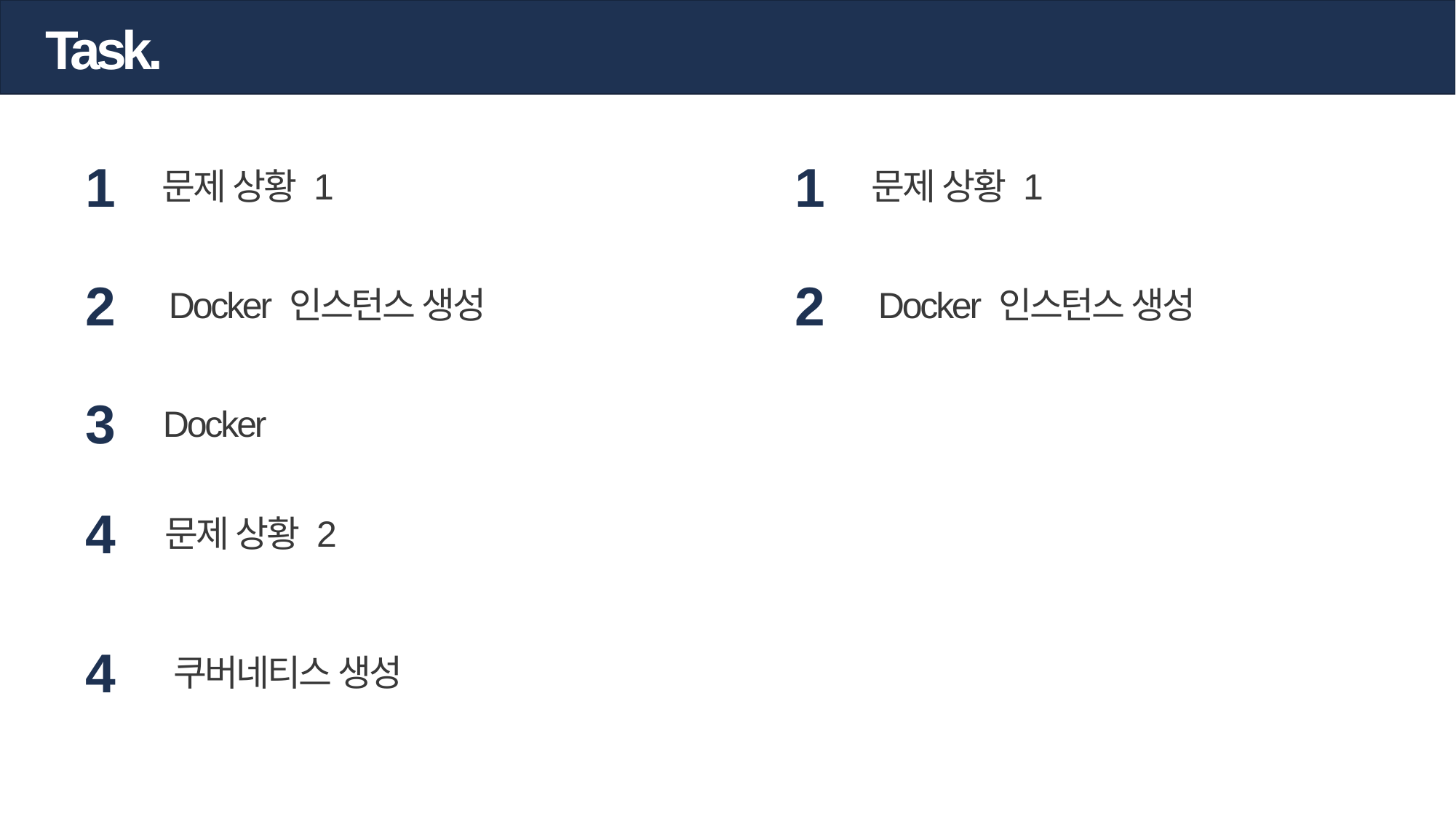

Task.
1
문제 상황 1
1
문제 상황 1
2
Docker 인스턴스 생성
2
Docker 인스턴스 생성
3
Docker
4
문제 상황 2
4
쿠버네티스 생성